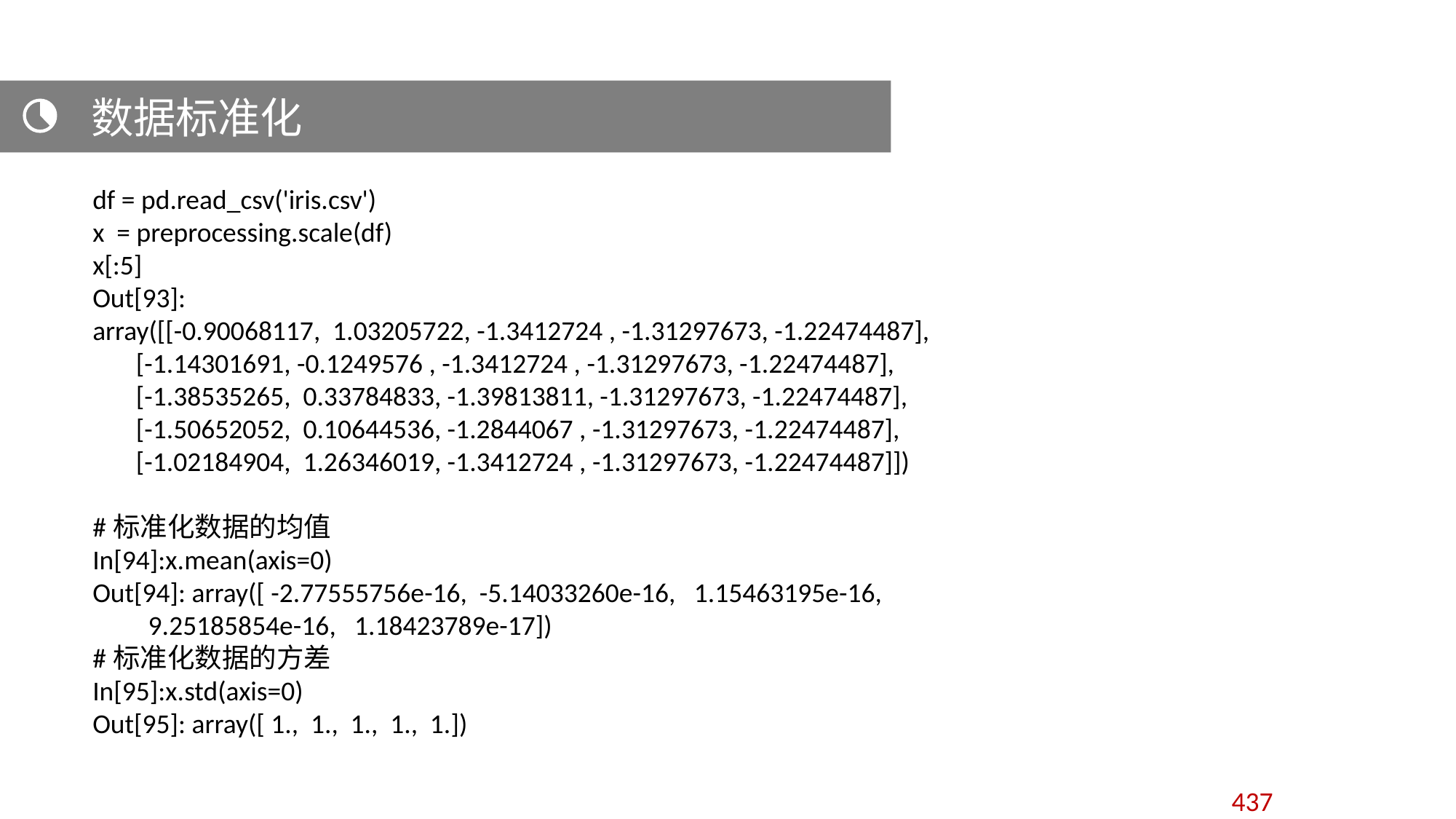

数据标准化

df = pd.read_csv('iris.csv')
x  = preprocessing.scale(df)
x[:5]
Out[93]:
array([[-0.90068117,  1.03205722, -1.3412724 , -1.31297673, -1.22474487],
       [-1.14301691, -0.1249576 , -1.3412724 , -1.31297673, -1.22474487],
       [-1.38535265,  0.33784833, -1.39813811, -1.31297673, -1.22474487],
       [-1.50652052,  0.10644536, -1.2844067 , -1.31297673, -1.22474487],
       [-1.02184904,  1.26346019, -1.3412724 , -1.31297673, -1.22474487]])

#标准化数据的均值
In[94]:x.mean(axis=0)
Out[94]: array([ -2.77555756e-16,  -5.14033260e-16,   1.15463195e-16,
         9.25185854e-16,   1.18423789e-17])
#标准化数据的方差
In[95]:x.std(axis=0)
Out[95]: array([ 1.,  1.,  1.,  1.,  1.])

437